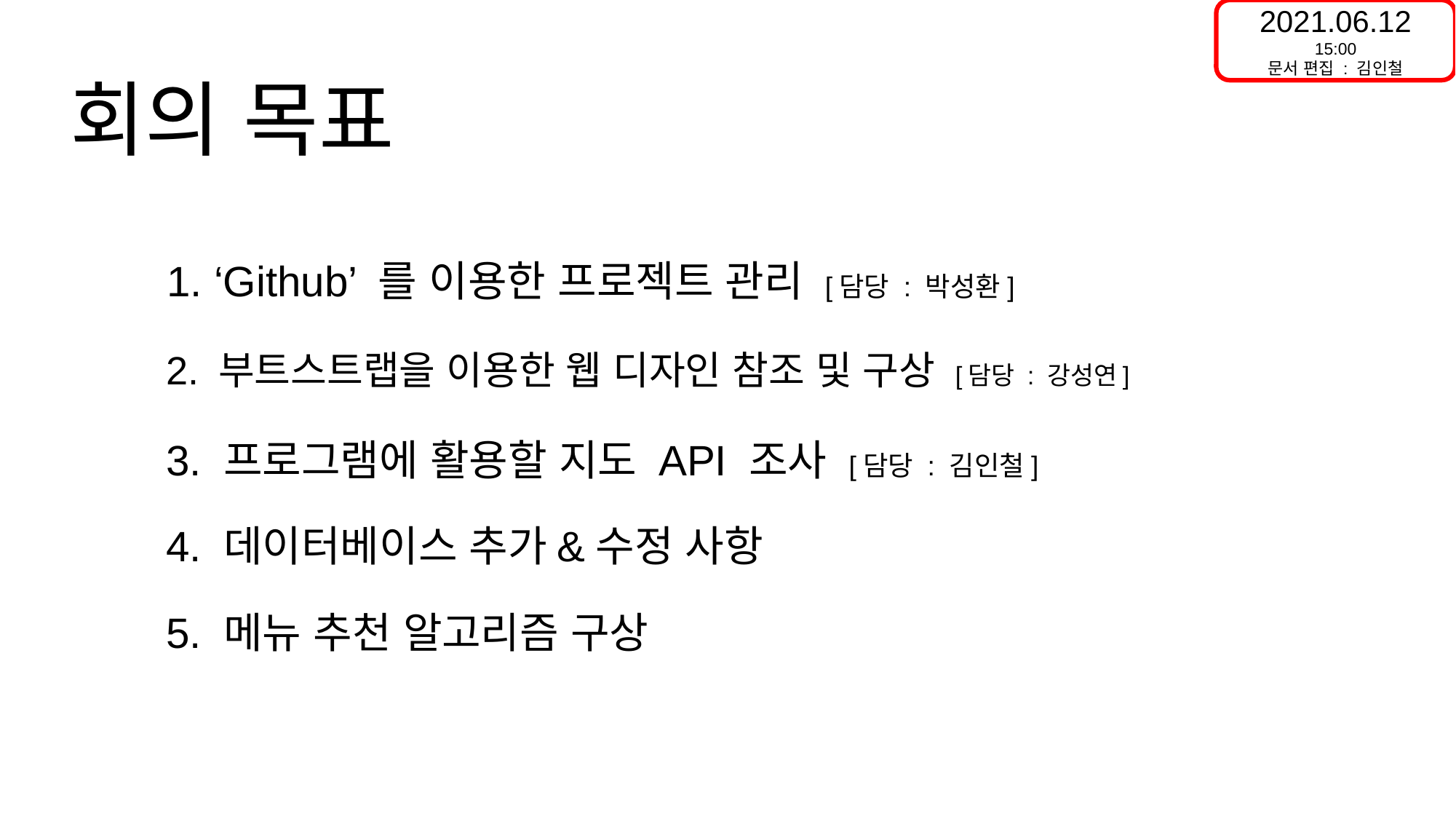

2021.06.12
15:00
문서 편집 : 김인철
회의 목표
1. ‘Github’ 를 이용한 프로젝트 관리 [담당 : 박성환]
2. 부트스트랩을 이용한 웹 디자인 참조 및 구상 [담당 : 강성연]
3. 프로그램에 활용할 지도 API 조사 [담당 : 김인철]
4. 데이터베이스 추가&수정 사항
5. 메뉴 추천 알고리즘 구상